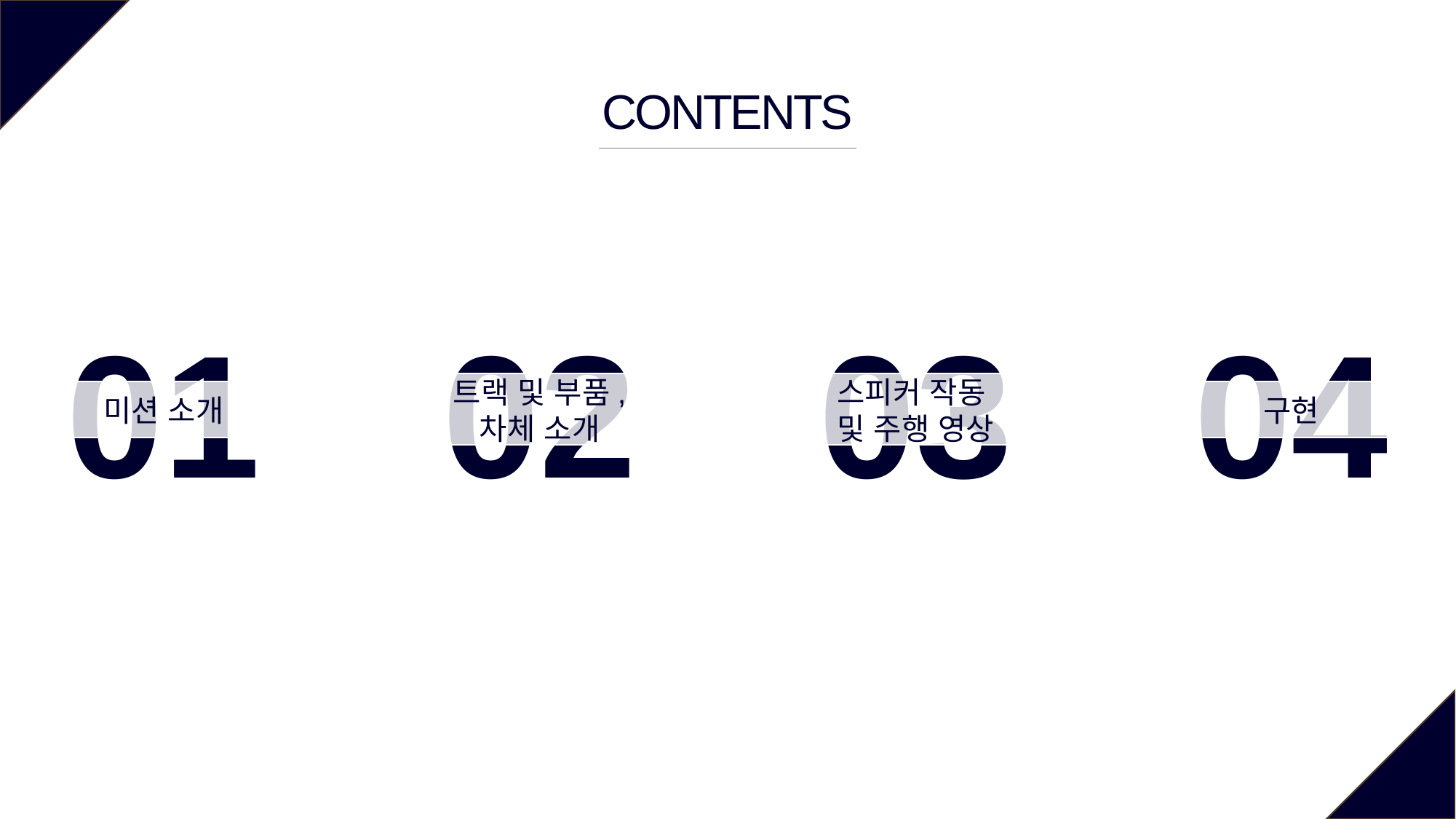

CONTENTS
01
02
03
04
스피커 작동
및 주행 영상
트랙 및 부품,
차체 소개
미션 소개
구현